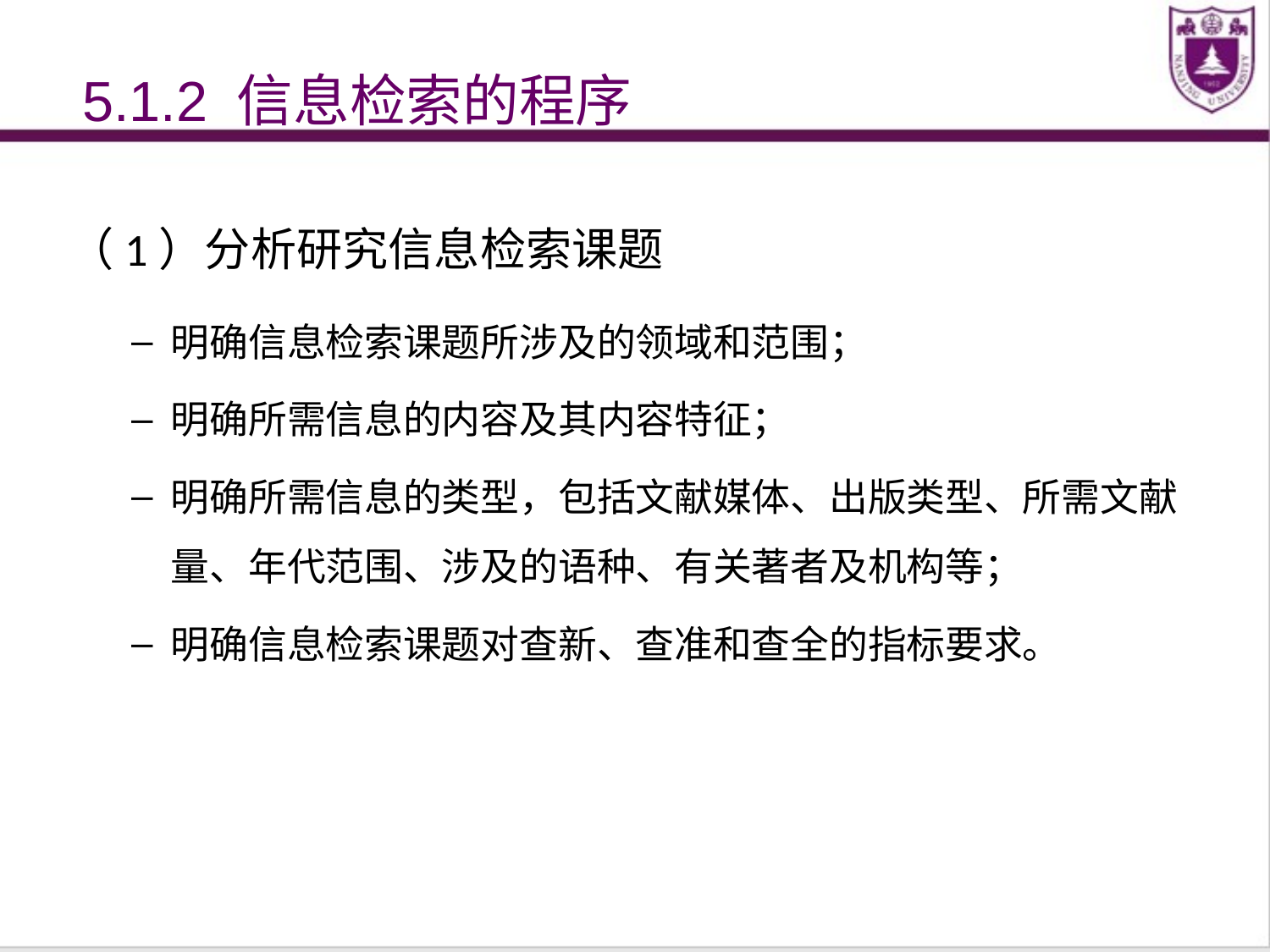

5.1.2 信息检索的程序
（1）分析研究信息检索课题
明确信息检索课题所涉及的领域和范围；
明确所需信息的内容及其内容特征；
明确所需信息的类型，包括文献媒体、出版类型、所需文献量、年代范围、涉及的语种、有关著者及机构等；
明确信息检索课题对查新、查准和查全的指标要求。